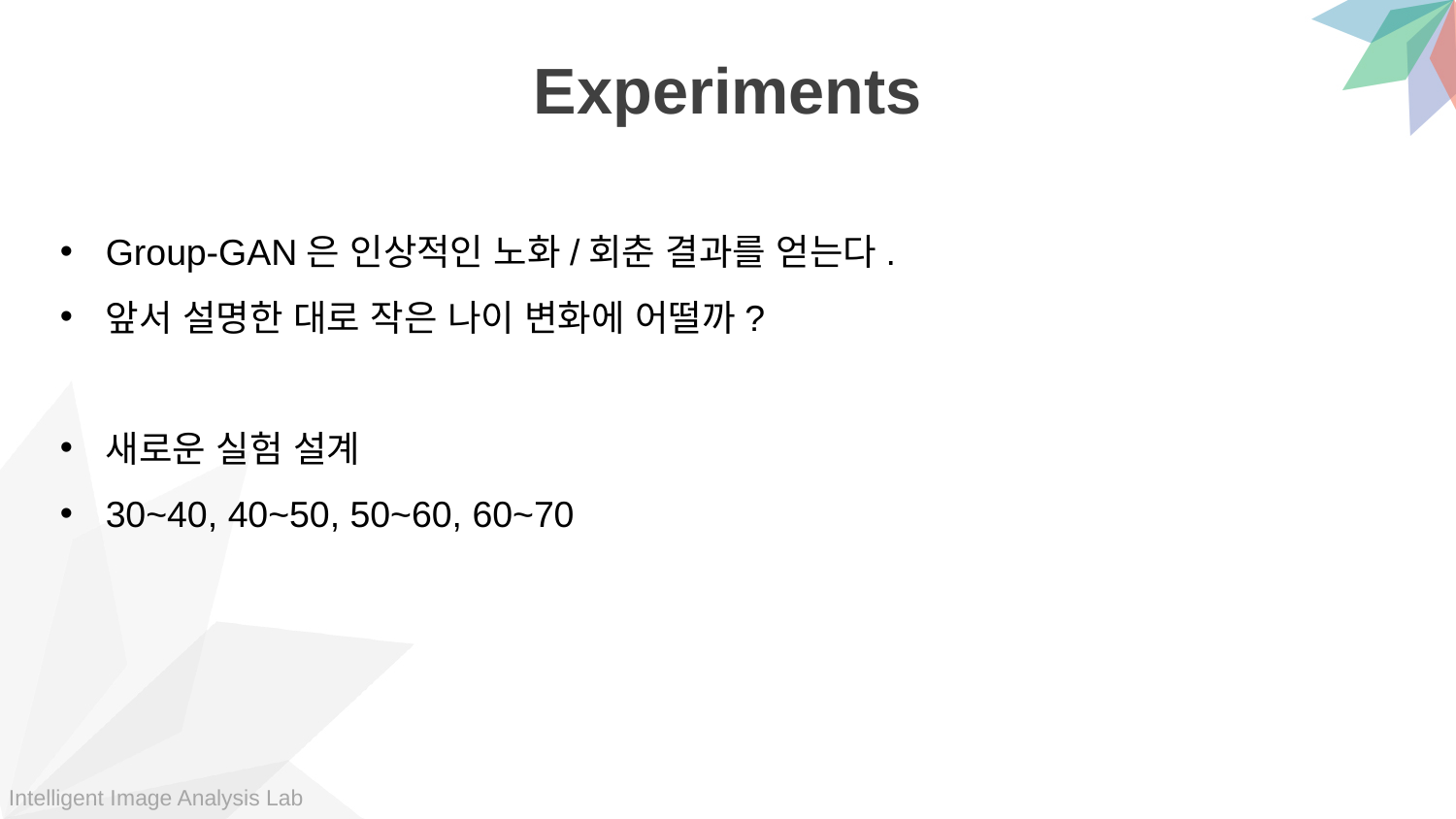

Experiments
Group-GAN은 인상적인 노화/회춘 결과를 얻는다.
앞서 설명한 대로 작은 나이 변화에 어떨까?

새로운 실험 설계
30~40, 40~50, 50~60, 60~70